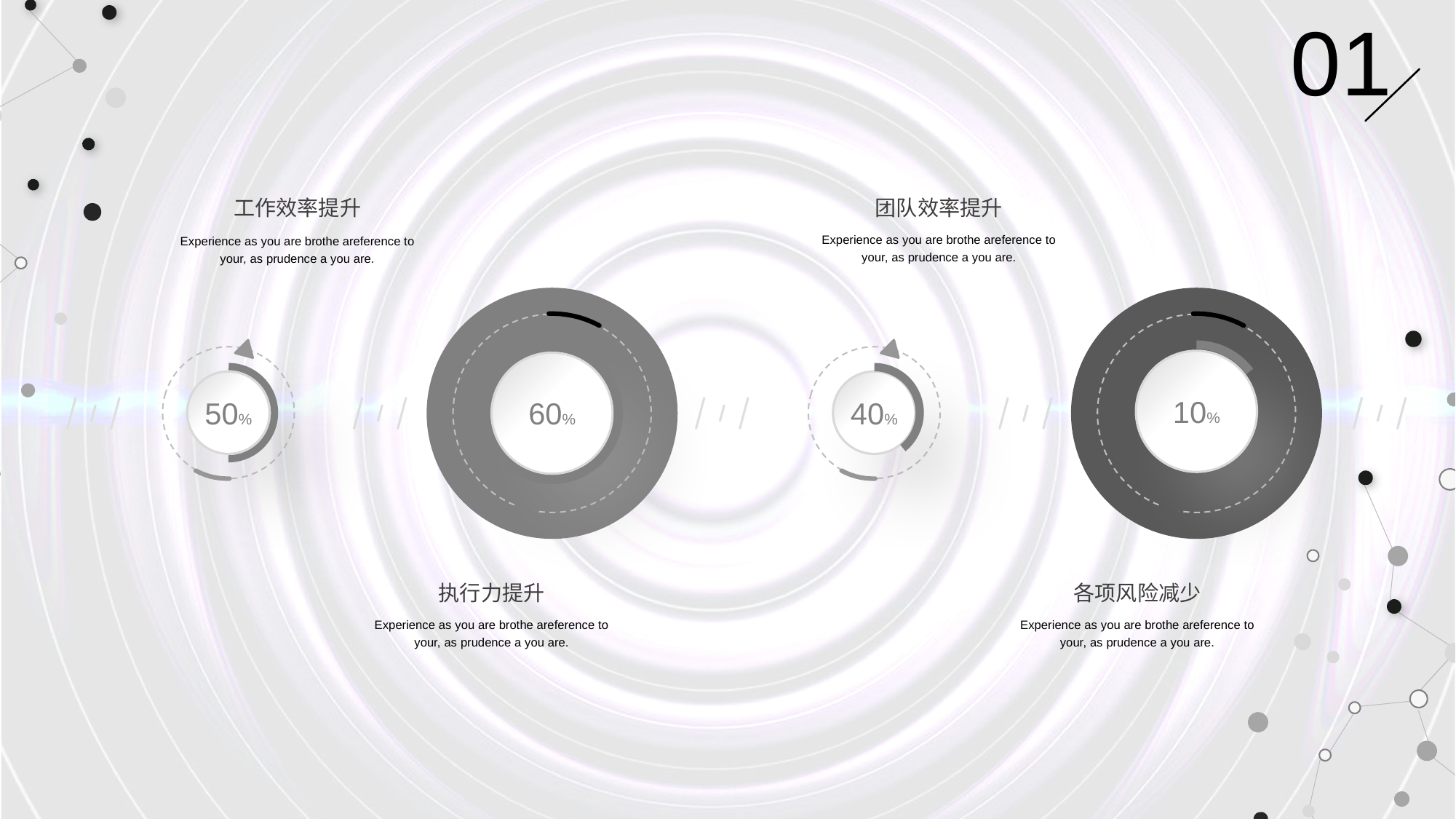

01

工作效率提升
团队效率提升

Experience as you are brothe areference to your, as prudence a you are.
Experience as you are brothe areference to your, as prudence a you are.

10%
50%
40%
60%

执行力提升
各项风险减少

Experience as you are brothe areference to your, as prudence a you are.
Experience as you are brothe areference to your, as prudence a you are.